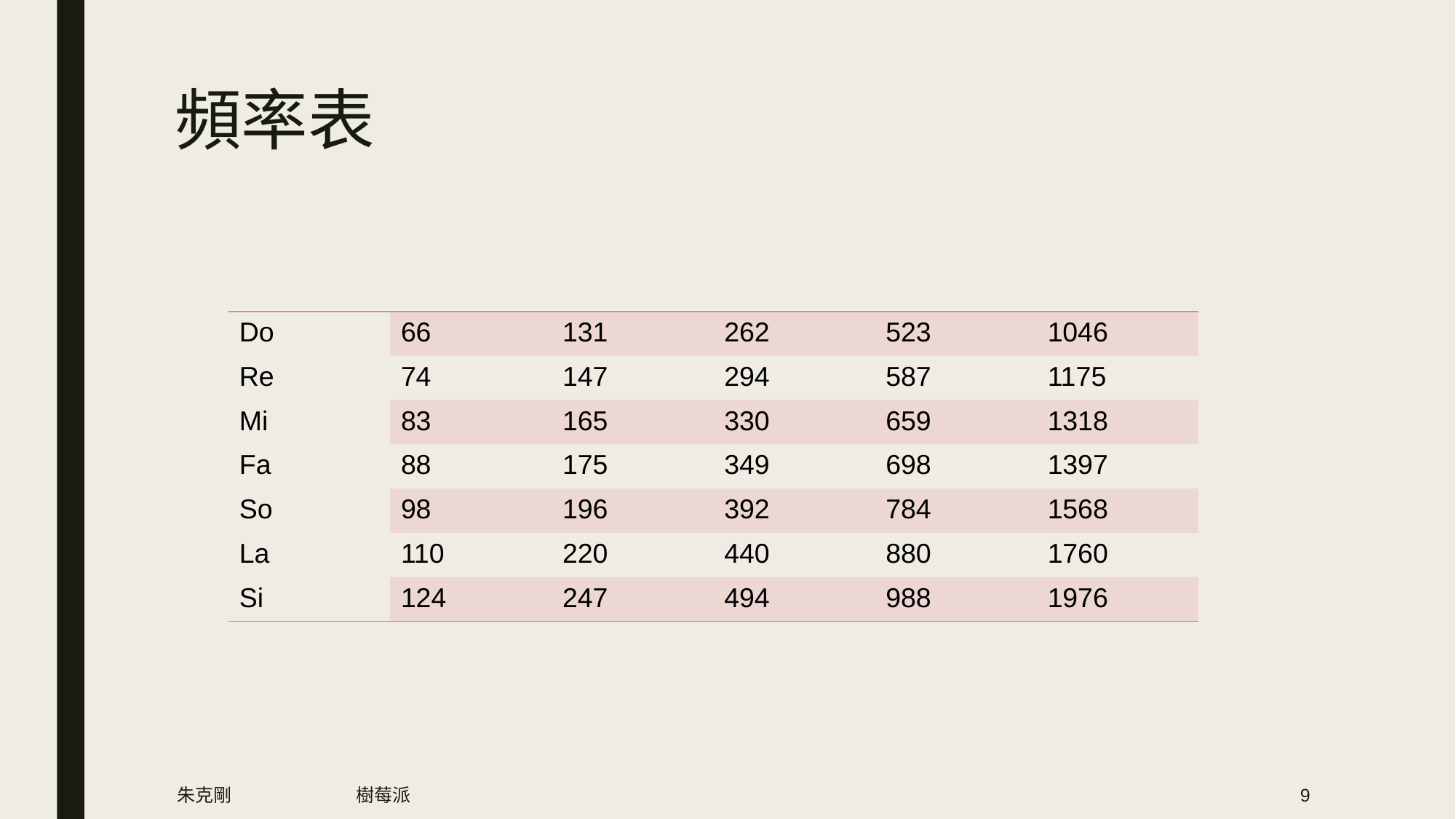

# 頻率表
| Do | 66 | 131 | 262 | 523 | 1046 |
| --- | --- | --- | --- | --- | --- |
| Re | 74 | 147 | 294 | 587 | 1175 |
| Mi | 83 | 165 | 330 | 659 | 1318 |
| Fa | 88 | 175 | 349 | 698 | 1397 |
| So | 98 | 196 | 392 | 784 | 1568 |
| La | 110 | 220 | 440 | 880 | 1760 |
| Si | 124 | 247 | 494 | 988 | 1976 |
朱克剛
樹莓派
9